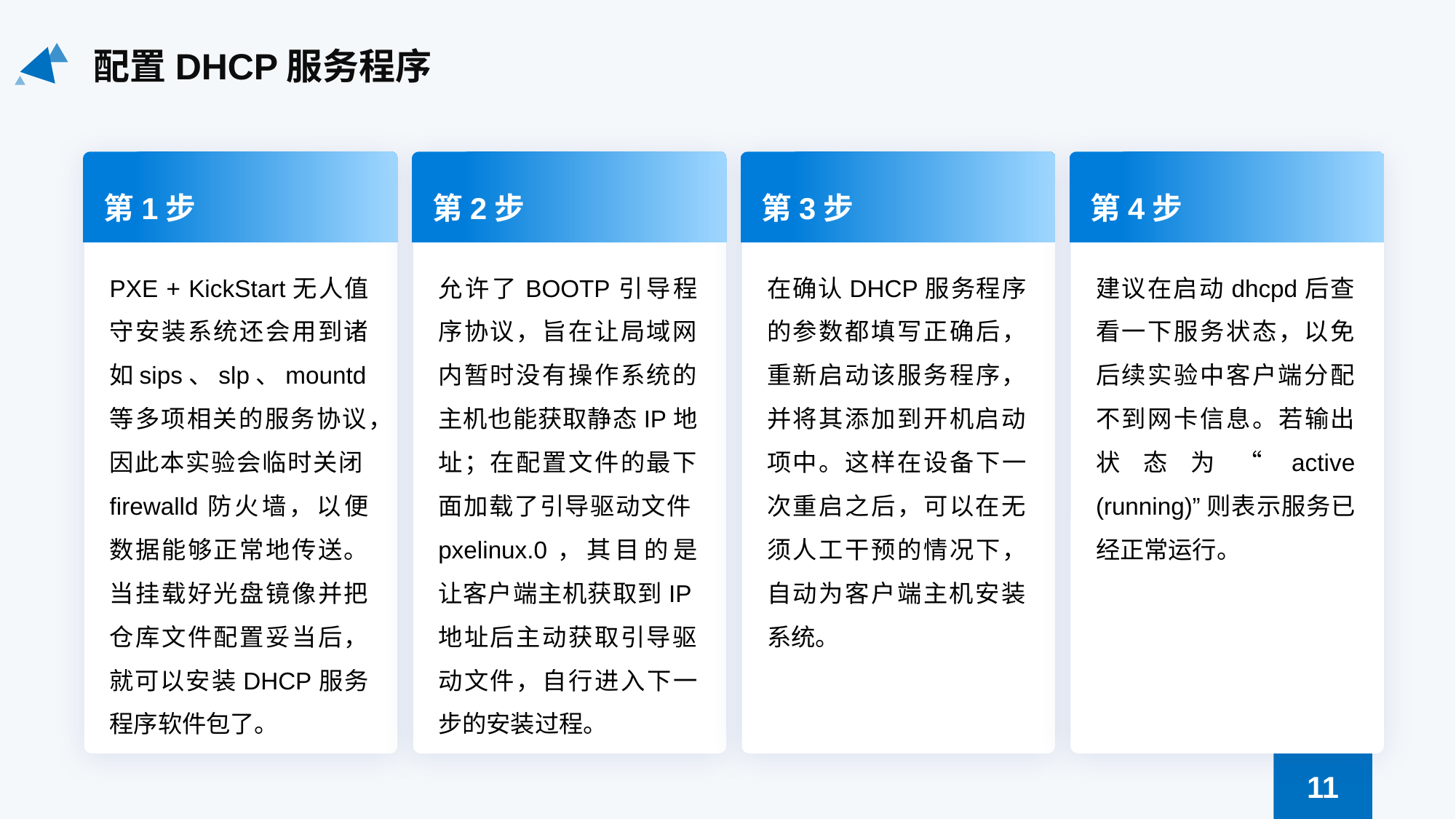

配置DHCP服务程序

第1步
第2步
第3步
第4步
PXE + KickStart无人值守安装系统还会用到诸如sips、slp、mountd等多项相关的服务协议，因此本实验会临时关闭firewalld防火墙，以便数据能够正常地传送。当挂载好光盘镜像并把仓库文件配置妥当后，就可以安装DHCP服务程序软件包了。
允许了BOOTP引导程序协议，旨在让局域网内暂时没有操作系统的主机也能获取静态IP地址；在配置文件的最下面加载了引导驱动文件pxelinux.0，其目的是让客户端主机获取到IP地址后主动获取引导驱动文件，自行进入下一步的安装过程。
在确认DHCP服务程序的参数都填写正确后，重新启动该服务程序，并将其添加到开机启动项中。这样在设备下一次重启之后，可以在无须人工干预的情况下，自动为客户端主机安装系统。
建议在启动dhcpd后查看一下服务状态，以免后续实验中客户端分配不到网卡信息。若输出状态为“active (running)”则表示服务已经正常运行。

11